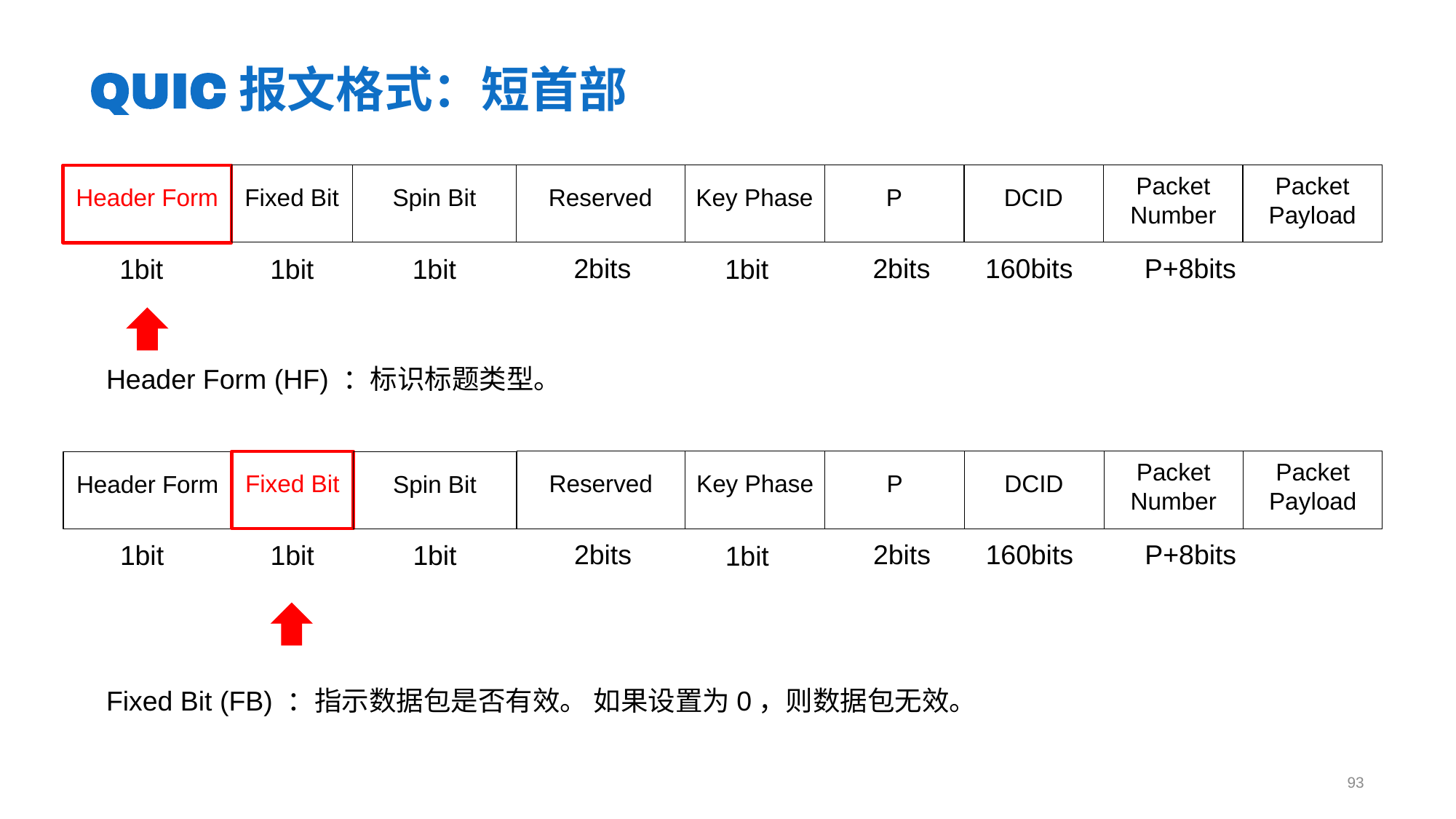

# QUIC报文格式：短首部
Reserved
Key Phase
P
DCID
Packet Number
Packet Payload
Fixed Bit
Spin Bit
Header Form
160bits
P+8bits
2bits
2bits
1bit
1bit
1bit
1bit

Header Form (HF) ：标识标题类型。
Reserved
Key Phase
P
DCID
Packet Number
Packet Payload
Fixed Bit
Spin Bit
Header Form
160bits
P+8bits
2bits
2bits
1bit
1bit
1bit
1bit

Fixed Bit (FB) ：指示数据包是否有效。 如果设置为0，则数据包无效。
93